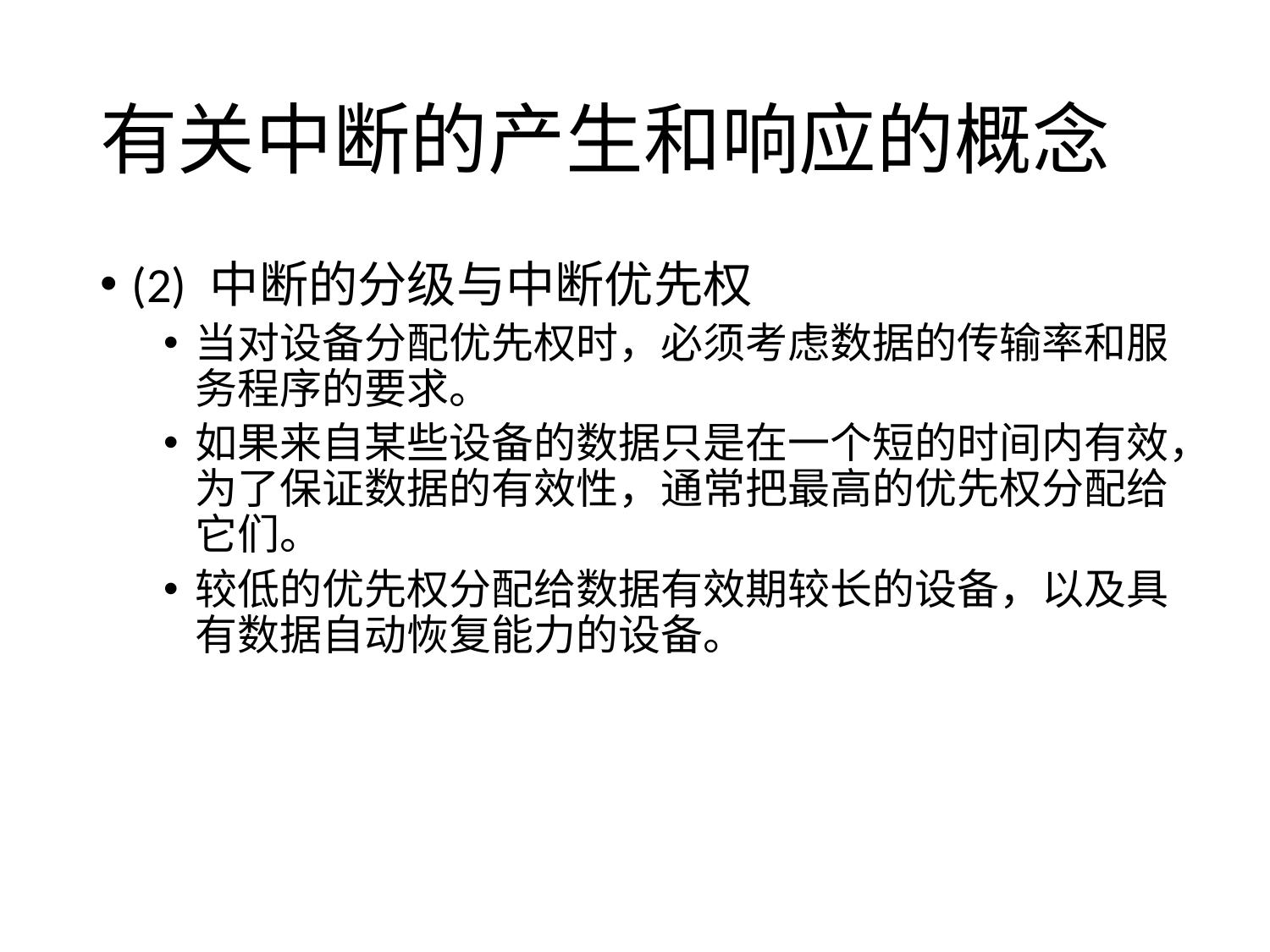

# 有关中断的产生和响应的概念
(2) 中断的分级与中断优先权
当对设备分配优先权时，必须考虑数据的传输率和服务程序的要求。
如果来自某些设备的数据只是在一个短的时间内有效，为了保证数据的有效性，通常把最高的优先权分配给它们。
较低的优先权分配给数据有效期较长的设备，以及具有数据自动恢复能力的设备。